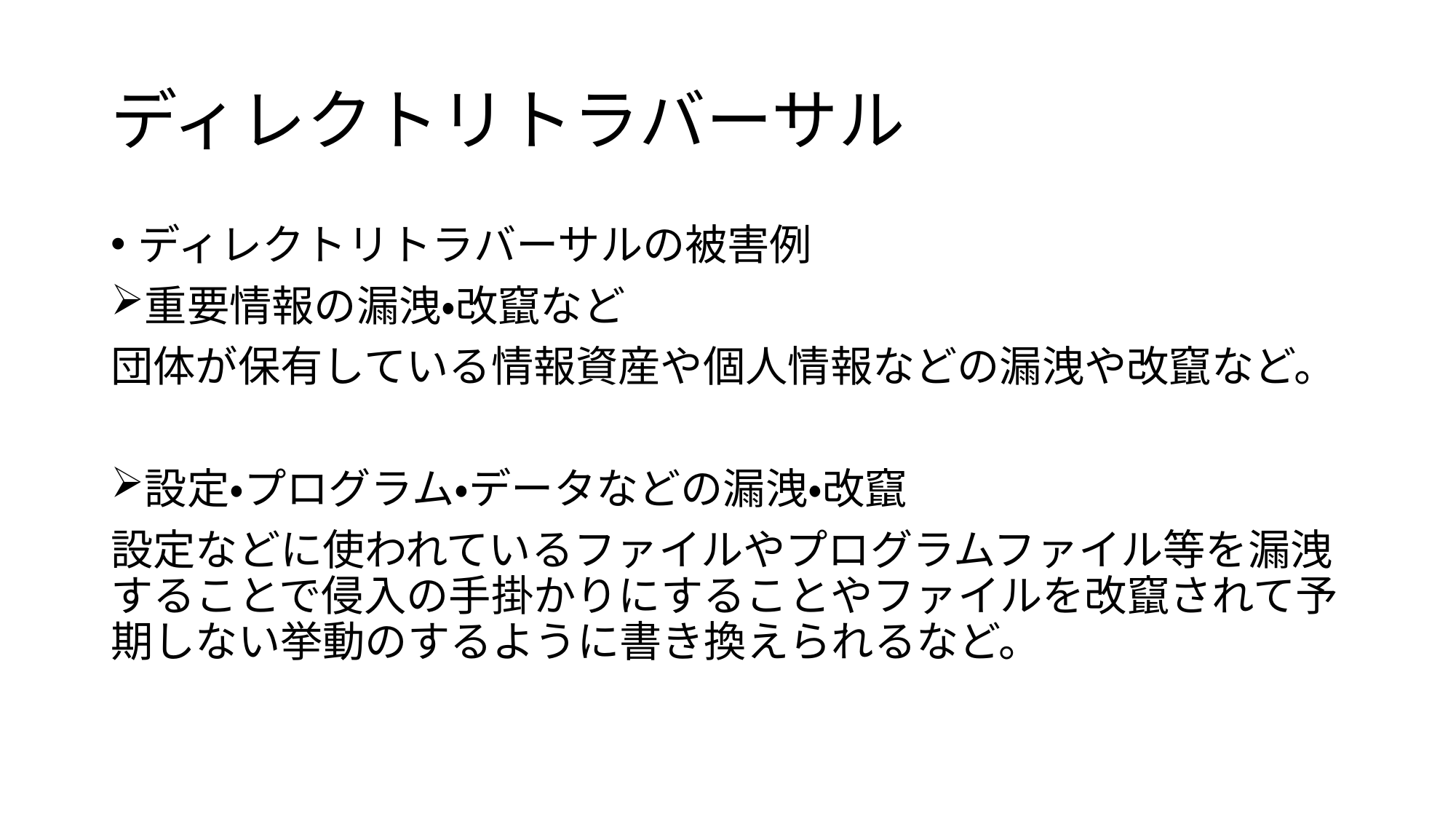

# ディレクトリトラバーサル
ディレクトリトラバーサルの被害例
重要情報の漏洩・改竄など
団体が保有している情報資産や個人情報などの漏洩や改竄など。

設定・プログラム・データなどの漏洩・改竄
設定などに使われているファイルやプログラムファイル等を漏洩することで侵入の手掛かりにすることやファイルを改竄されて予期しない挙動のするように書き換えられるなど。